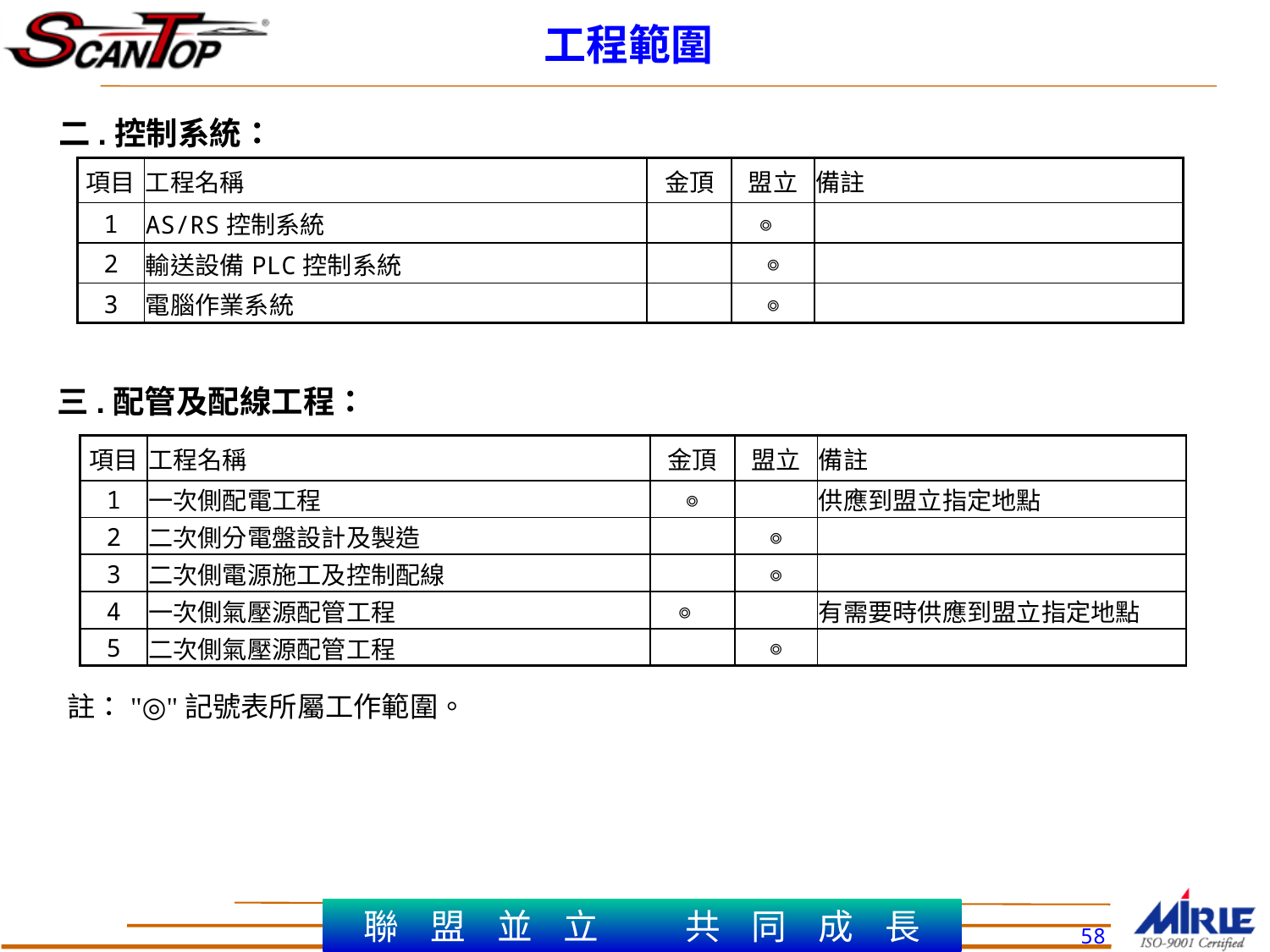

工程範圍
二.控制系統：
| 項目 | 工程名稱 | 金頂 | 盟立 | 備註 |
| --- | --- | --- | --- | --- |
| 1 | AS/RS控制系統 |  | ◎ |  |
| 2 | 輸送設備PLC控制系統 |  | ◎ |  |
| 3 | 電腦作業系統 |  | ◎ |  |
三.配管及配線工程：
| 項目 | 工程名稱 | 金頂 | 盟立 | 備註 |
| --- | --- | --- | --- | --- |
| 1 | 一次側配電工程 | ◎ |  | 供應到盟立指定地點 |
| 2 | 二次側分電盤設計及製造 |  | ◎ |  |
| 3 | 二次側電源施工及控制配線 |  | ◎ |  |
| 4 | 一次側氣壓源配管工程 | ◎ |  | 有需要時供應到盟立指定地點 |
| 5 | 二次側氣壓源配管工程 |  | ◎ |  |
註："◎"記號表所屬工作範圍。
58